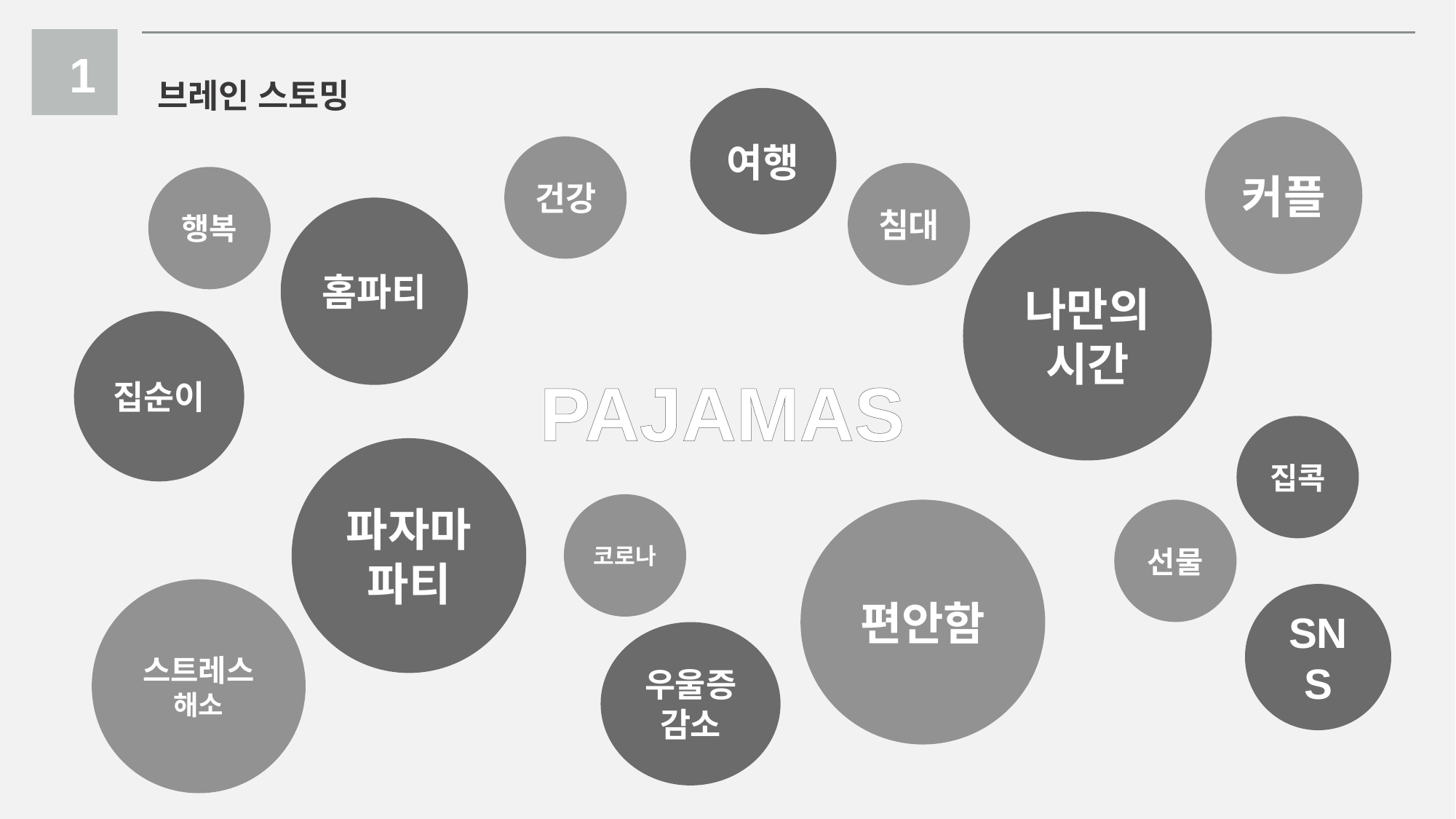

1
브레인 스토밍
여행
커플
건강
침대
행복
홈파티
나만의
시간
집순이
PAJAMAS
집콕
파자마
파티
코로나
편안함
선물
스트레스
해소
SNS
우울증
감소